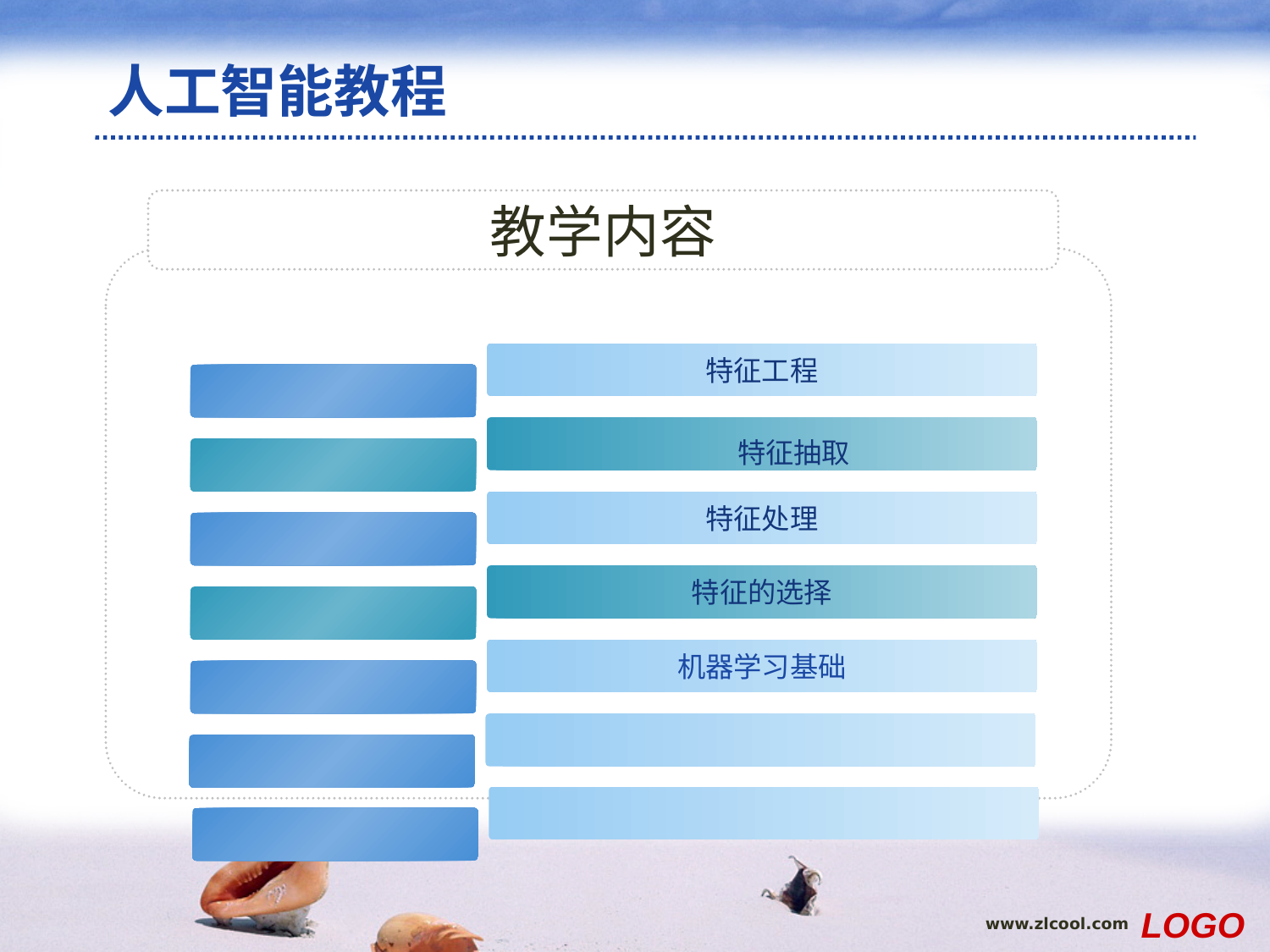

# 人工智能教程
教学内容

特征工程

特征抽取

特征处理

特征的选择

机器学习基础

LOGO
www.zlcool.com